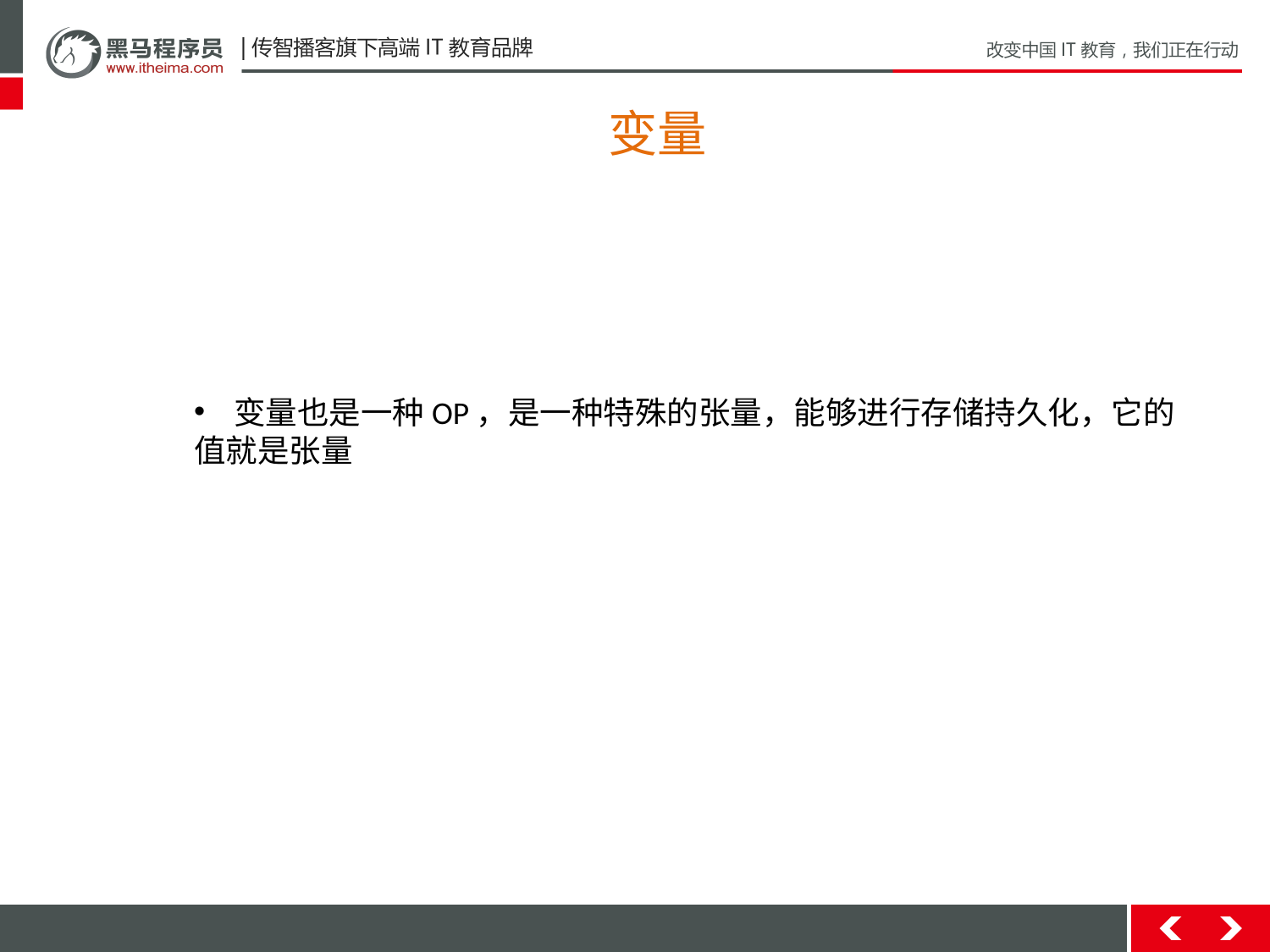

变量
变量也是一种OP，是一种特殊的张量，能够进行存储持久化，它的
值就是张量